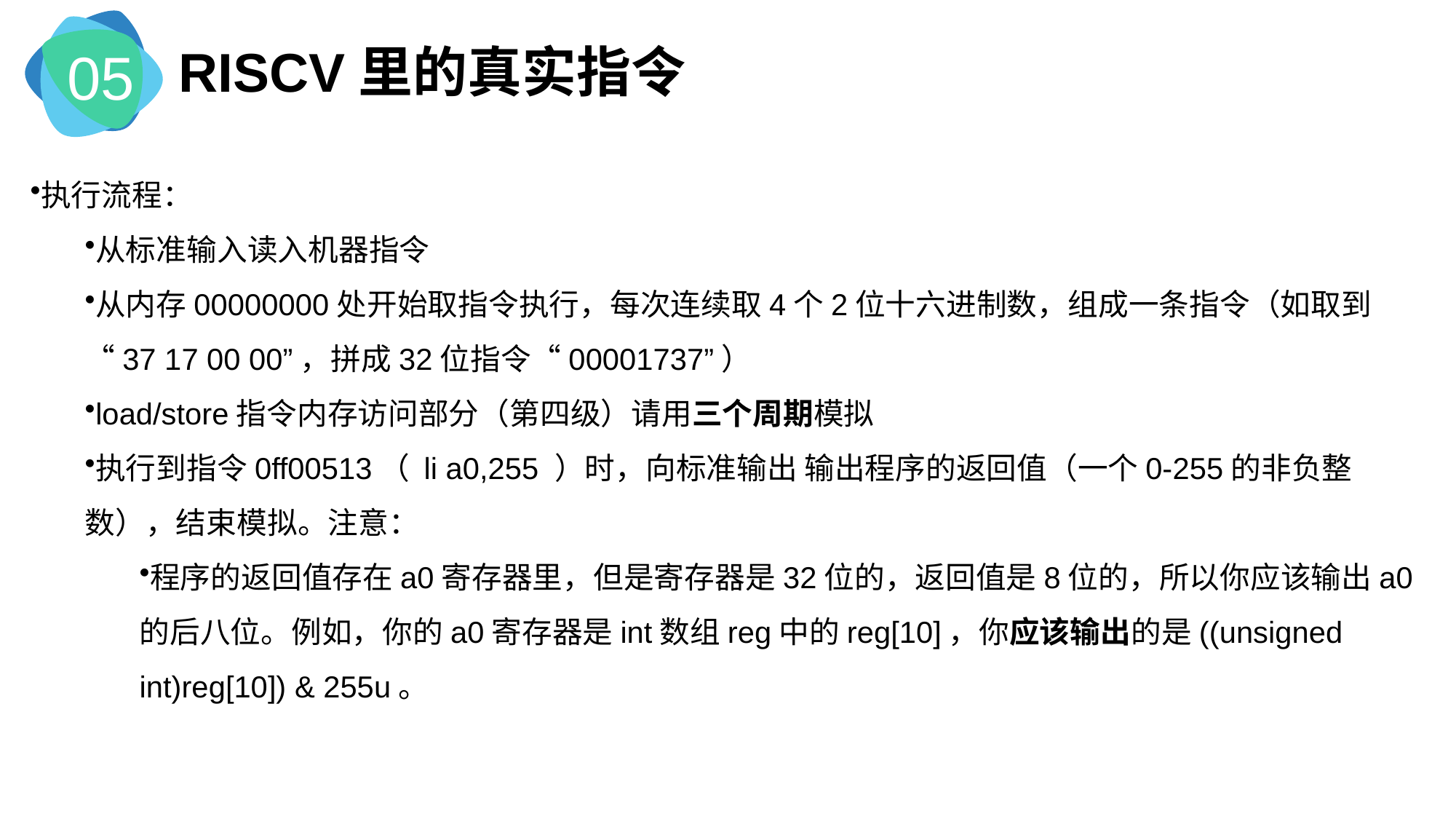

05
RISCV里的真实指令

执行流程：
从标准输入读入机器指令
从内存00000000处开始取指令执行，每次连续取4个2位十六进制数，组成一条指令（如取到“37 17 00 00”，拼成32位指令“00001737”）
load/store指令内存访问部分（第四级）请用三个周期模拟
执行到指令0ff00513（ li a0,255 ）时，向标准输出 输出程序的返回值（一个0-255的非负整数），结束模拟。注意：
程序的返回值存在a0寄存器里，但是寄存器是32位的，返回值是8位的，所以你应该输出a0的后八位。例如，你的a0寄存器是int数组reg中的reg[10]，你应该输出的是((unsigned int)reg[10]) & 255u。